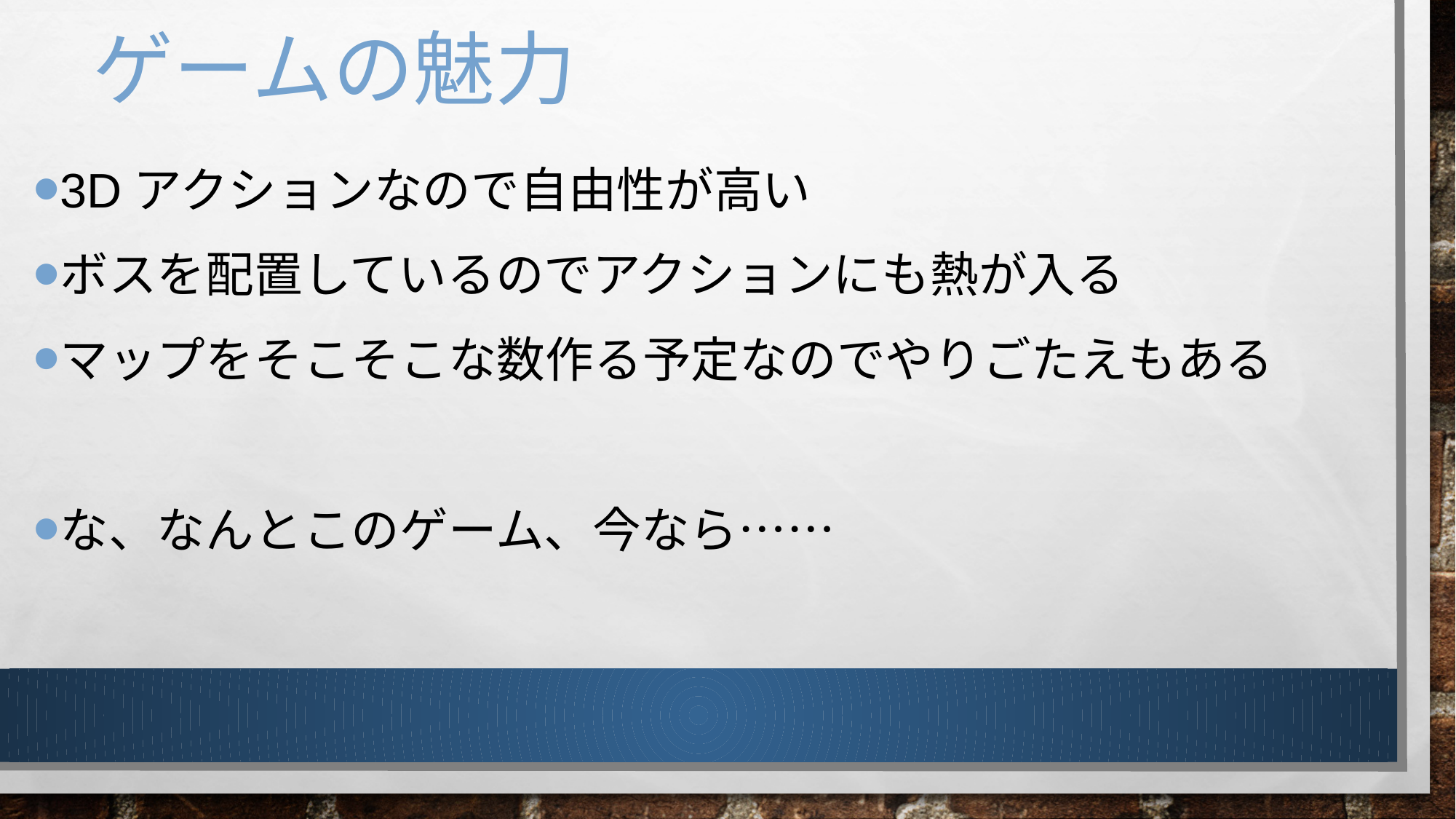

# ゲームの魅力
3Dアクションなので自由性が高い
ボスを配置しているのでアクションにも熱が入る
マップをそこそこな数作る予定なのでやりごたえもある

な、なんとこのゲーム、今なら……